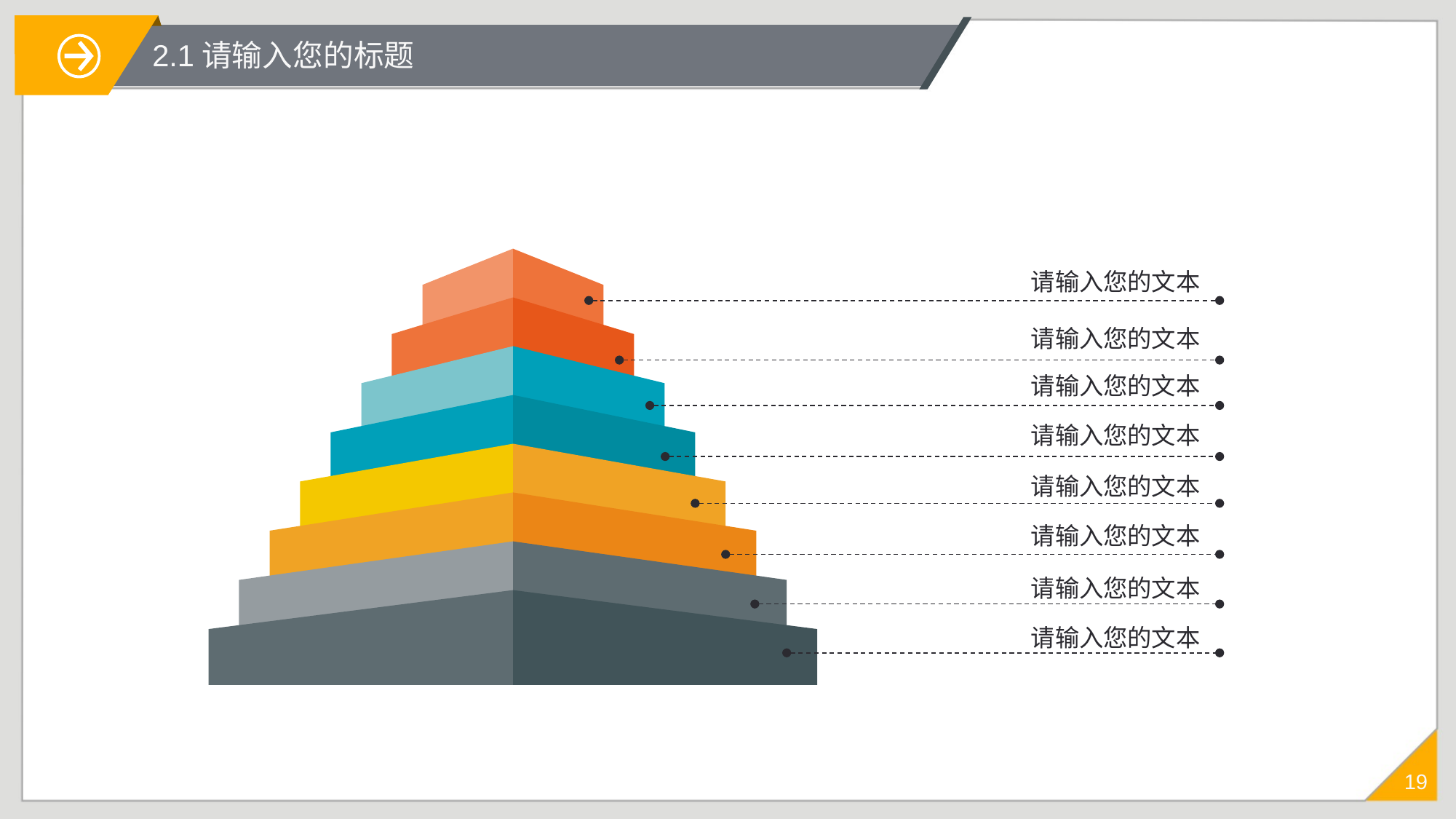

2.1请输入您的标题

请输入您的文本

请输入您的文本

请输入您的文本

请输入您的文本

请输入您的文本

请输入您的文本

请输入您的文本

请输入您的文本